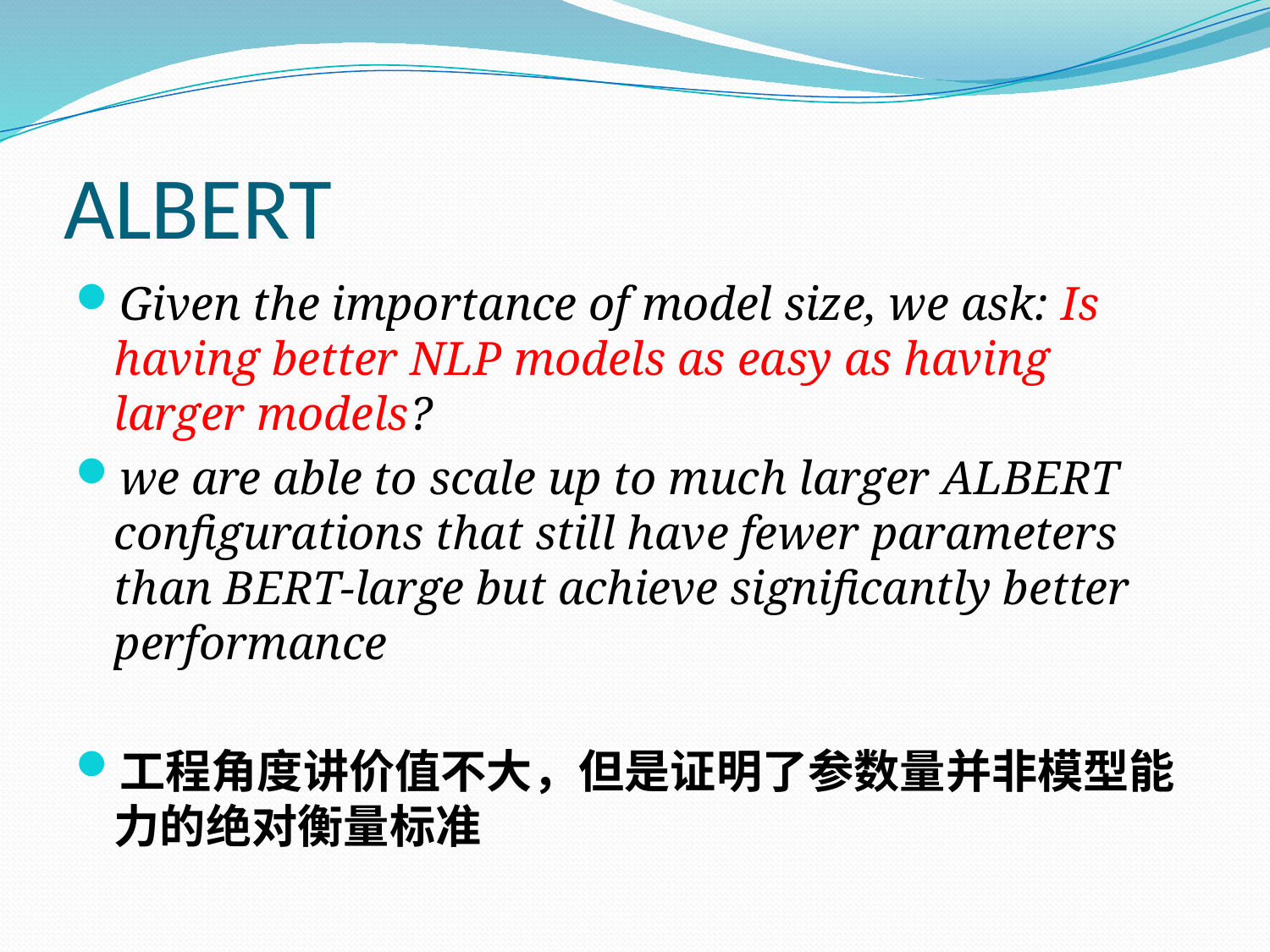

# ALBERT
Given the importance of model size, we ask: Is having better NLP models as easy as having larger models?
we are able to scale up to much larger ALBERT configurations that still have fewer parameters than BERT-large but achieve significantly better performance

工程角度讲价值不大，但是证明了参数量并非模型能力的绝对衡量标准